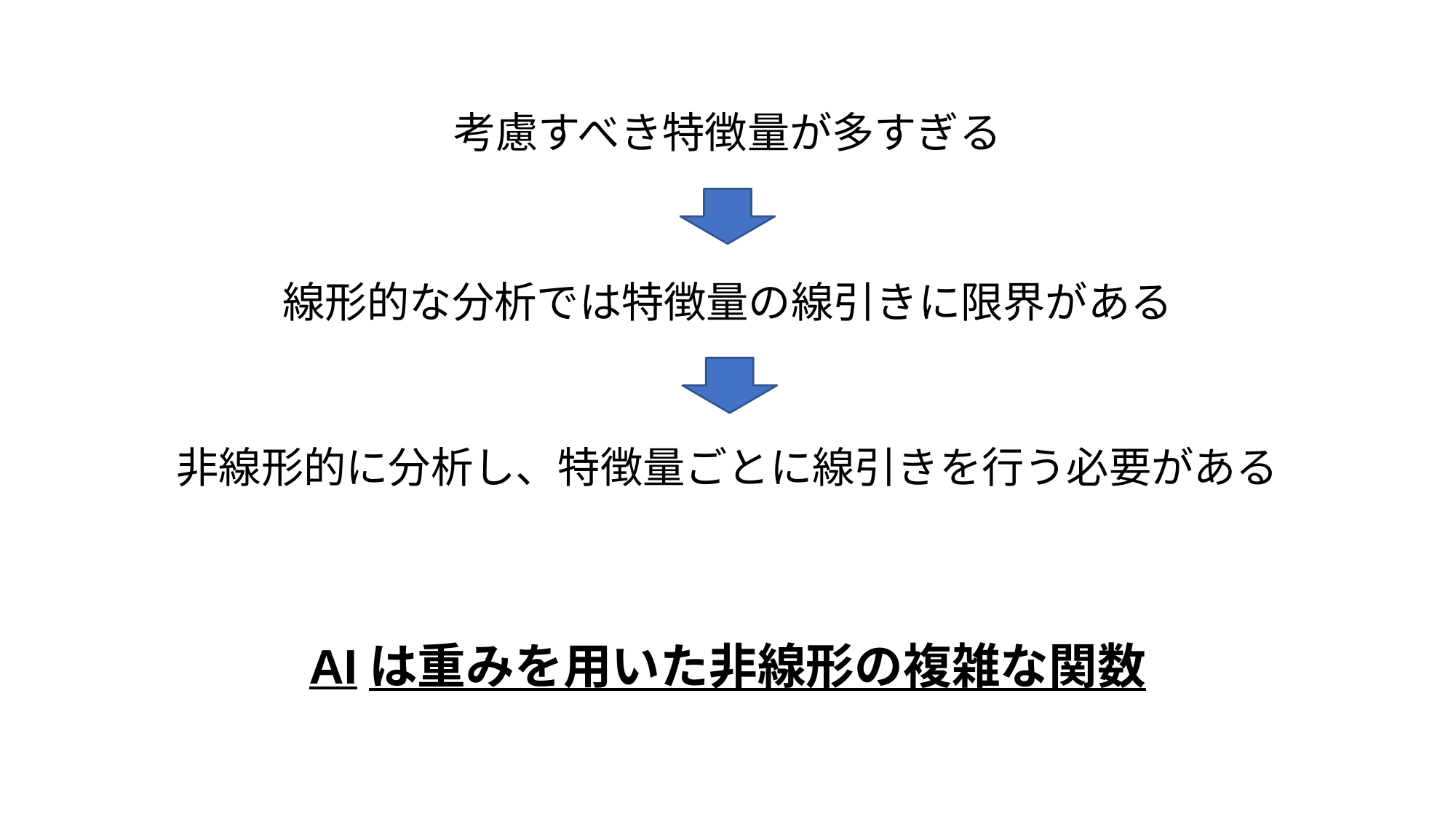

考慮すべき特徴量が多すぎる

線形的な分析では特徴量の線引きに限界がある

非線形的に分析し、特徴量ごとに線引きを行う必要がある
AIは重みを用いた非線形の複雑な関数